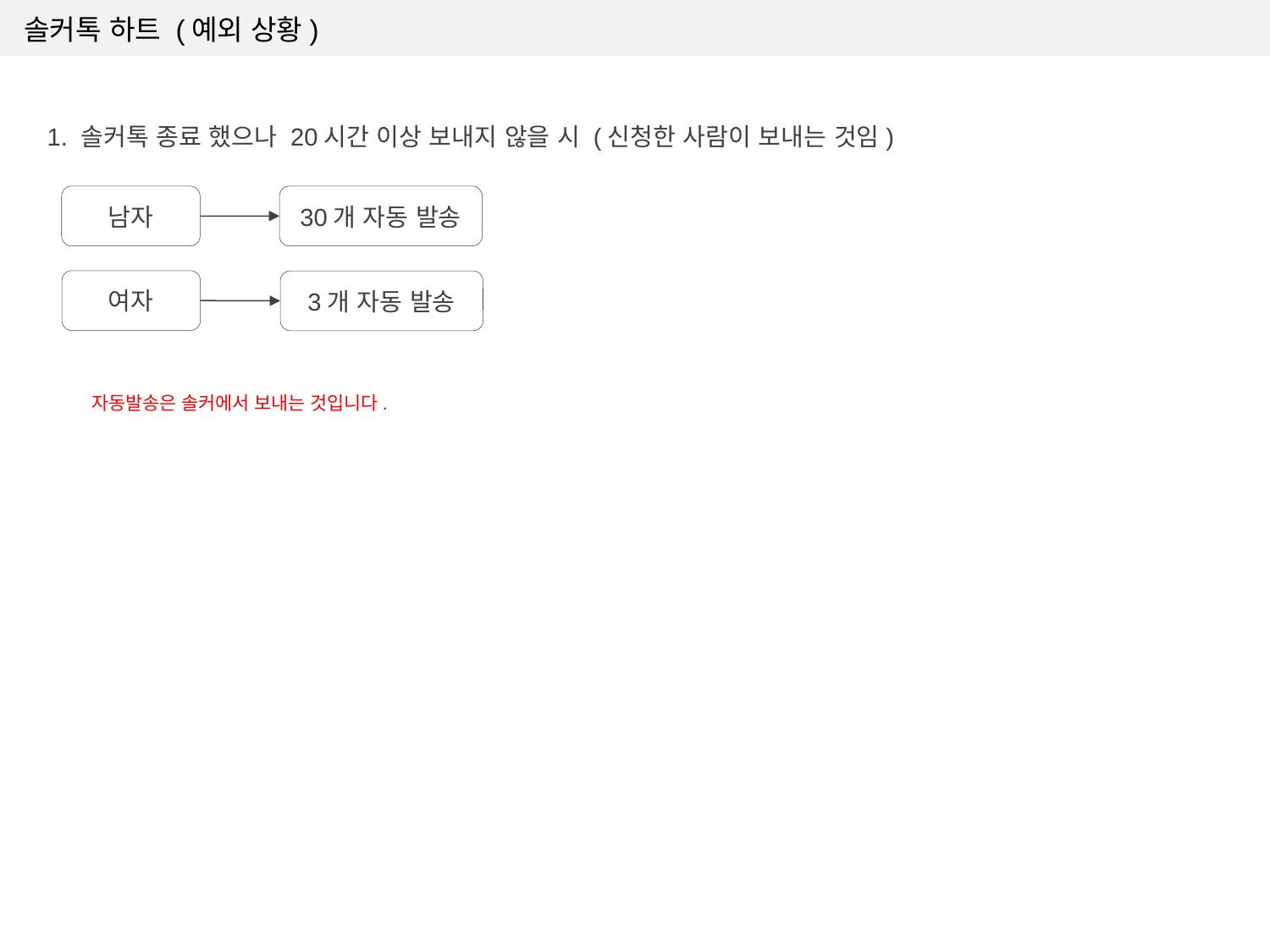

솔커톡 하트 (예외 상황)
1. 솔커톡 종료 했으나 20시간 이상 보내지 않을 시 (신청한 사람이 보내는 것임)
남자
30개 자동 발송
여자
3개 자동 발송
자동발송은 솔커에서 보내는 것입니다.